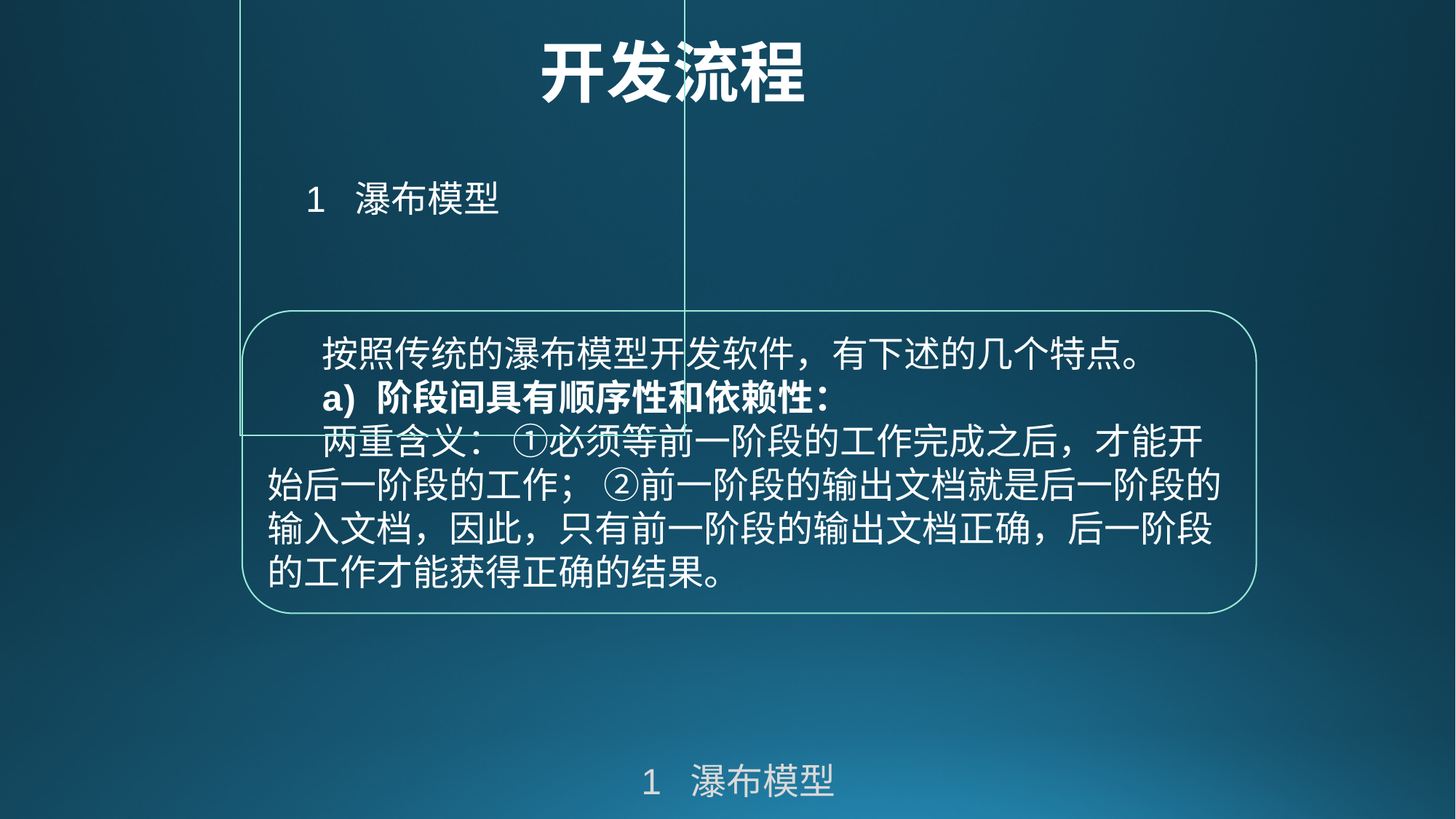

开发流程
1  瀑布模型
按照传统的瀑布模型开发软件，有下述的几个特点。
阶段间具有顺序性和依赖性：
两重含义： ①必须等前一阶段的工作完成之后，才能开始后一阶段的工作； ②前一阶段的输出文档就是后一阶段的输入文档，因此，只有前一阶段的输出文档正确，后一阶段的工作才能获得正确的结果。
1  瀑布模型